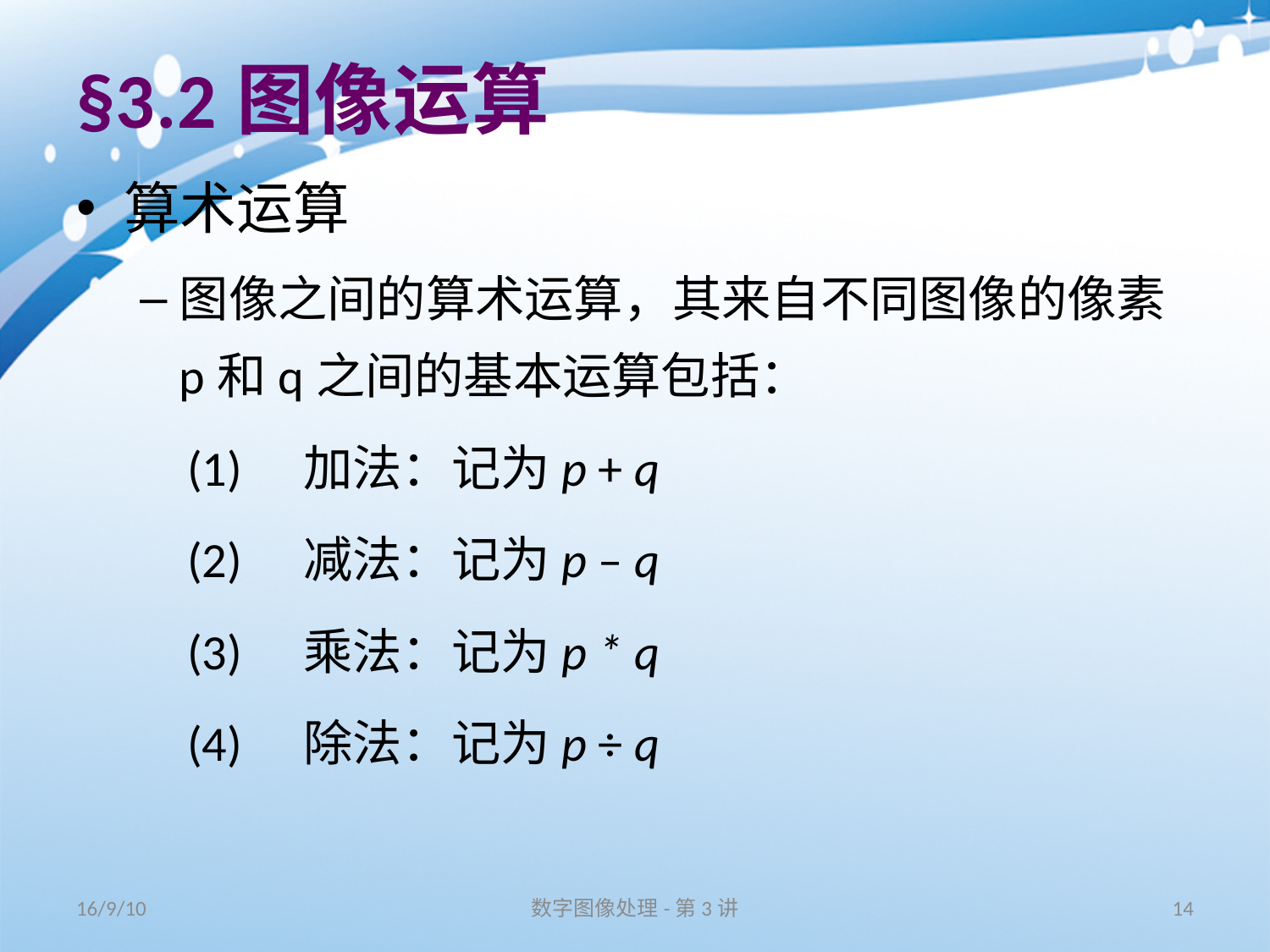

# §3.2图像运算
算术运算
图像之间的算术运算，其来自不同图像的像素p和q之间的基本运算包括：
(1)　加法：记为p + q
(2)　减法：记为p – q
(3)　乘法：记为p * q
(4)　除法：记为p ÷ q

16/9/10
数字图像处理-第3讲
14